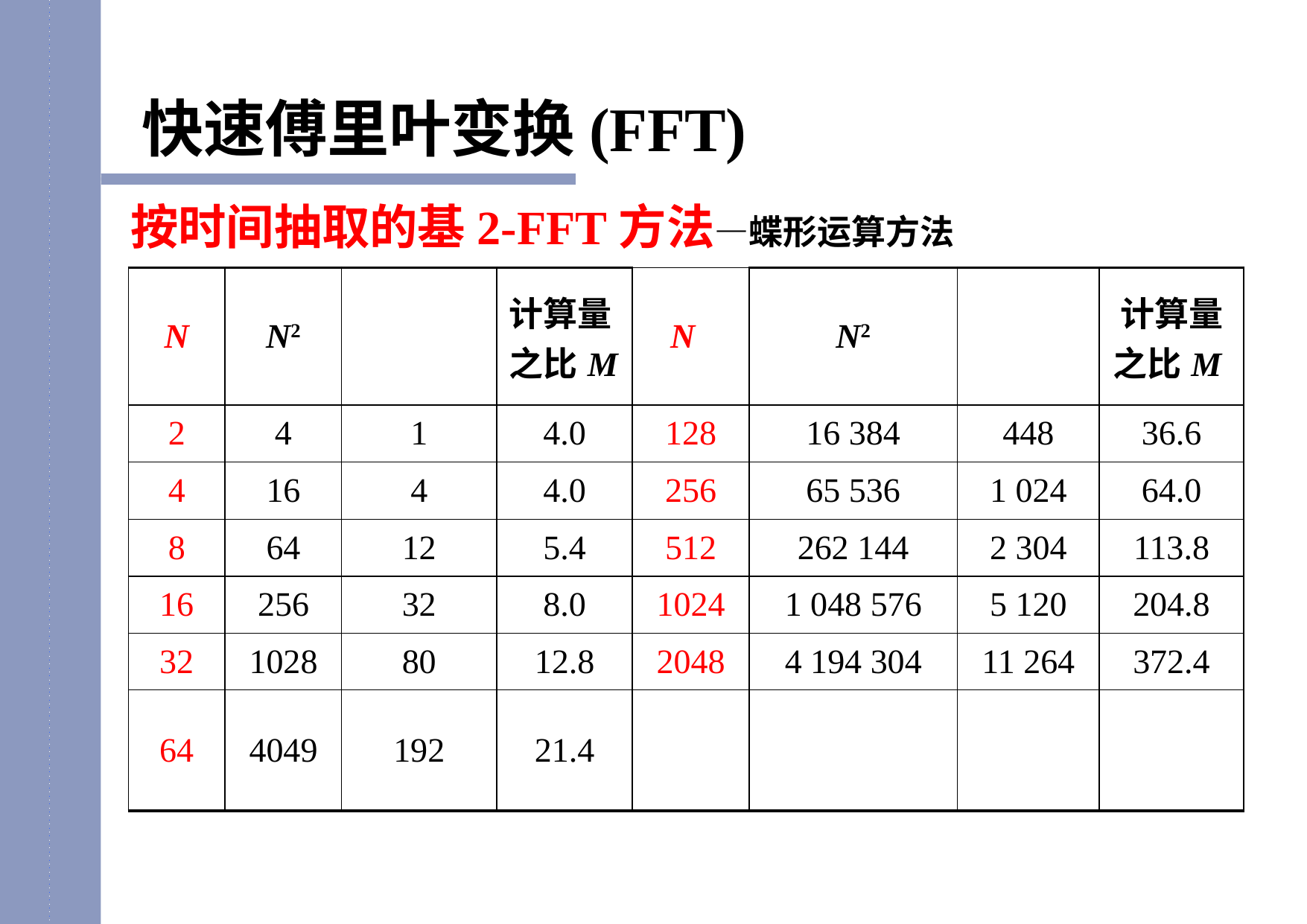

快速傅里叶变换(FFT)
按时间抽取的基2-FFT方法—蝶形运算方法
| N | N2 |  | 计算量之比M | N | N2 |  | 计算量之比M |
| --- | --- | --- | --- | --- | --- | --- | --- |
| 2 | 4 | 1 | 4.0 | 128 | 16 384 | 448 | 36.6 |
| 4 | 16 | 4 | 4.0 | 256 | 65 536 | 1 024 | 64.0 |
| 8 | 64 | 12 | 5.4 | 512 | 262 144 | 2 304 | 113.8 |
| 16 | 256 | 32 | 8.0 | 1024 | 1 048 576 | 5 120 | 204.8 |
| 32 | 1028 | 80 | 12.8 | 2048 | 4 194 304 | 11 264 | 372.4 |
| 64 | 4049 | 192 | 21.4 |  |  |  |  |